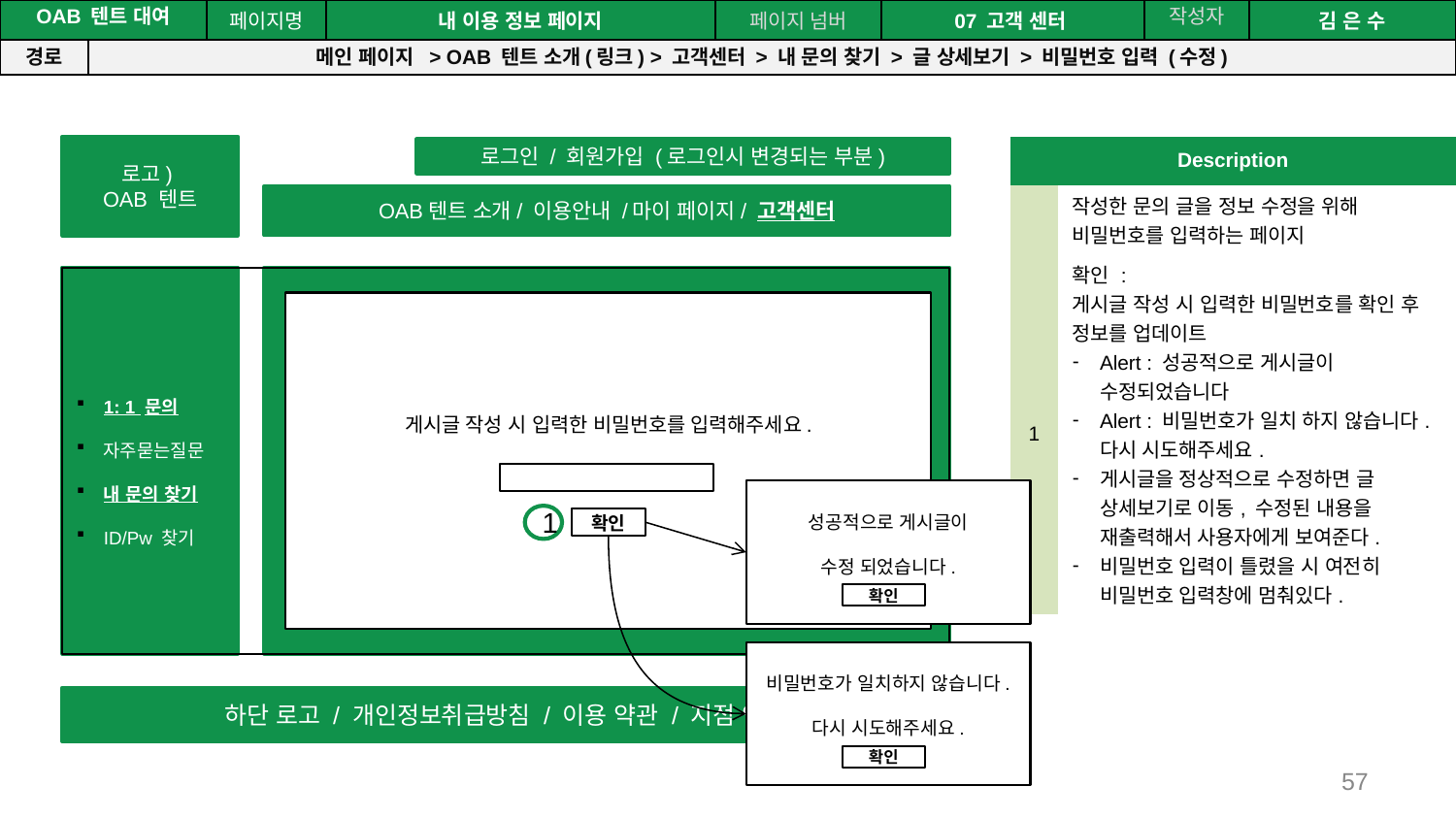

공간(오피스) 대여 시스템
| OAB 텐트 대여 |  | 페이지명 | 내 이용 정보 페이지 | 페이지 넘버 | 07 고객 센터 | 작성자 | 김 은 수 |
| --- | --- | --- | --- | --- | --- | --- | --- |
| 경로 | 메인 페이지 > OAB 텐트 소개(링크) > 고객센터 > 내 문의 찾기 > 글 상세보기 > 비밀번호 입력 (수정) |  |  |  |  |  |  |
로고)
OAB 텐트
로그인 / 회원가입 (로그인시 변경되는 부분)
OAB텐트 소개/ 이용안내 /마이 페이지/ 고객센터

1: 1 문의
자주묻는질문
내 문의 찾기
ID/Pw 찾기

하단 로고 / 개인정보취급방침 / 이용 약관 / 지점 안내
| Description |  |
| --- | --- |
|  | 작성한 문의 글을 정보 수정을 위해 비밀번호를 입력하는 페이지 |
| 1 | 확인 : 게시글 작성 시 입력한 비밀번호를 확인 후 정보를 업데이트 Alert : 성공적으로 게시글이 수정되었습니다 Alert : 비밀번호가 일치 하지 않습니다. 다시 시도해주세요. 게시글을 정상적으로 수정하면 글 상세보기로 이동, 수정된 내용을 재출력해서 사용자에게 보여준다. 비밀번호 입력이 틀렸을 시 여전히 비밀번호 입력창에 멈춰있다. |
게시글 작성 시 입력한 비밀번호를 입력해주세요.

성공적으로 게시글이
수정 되었습니다.
확인
1
확인
비밀번호가 일치하지 않습니다.
다시 시도해주세요.
확인
57